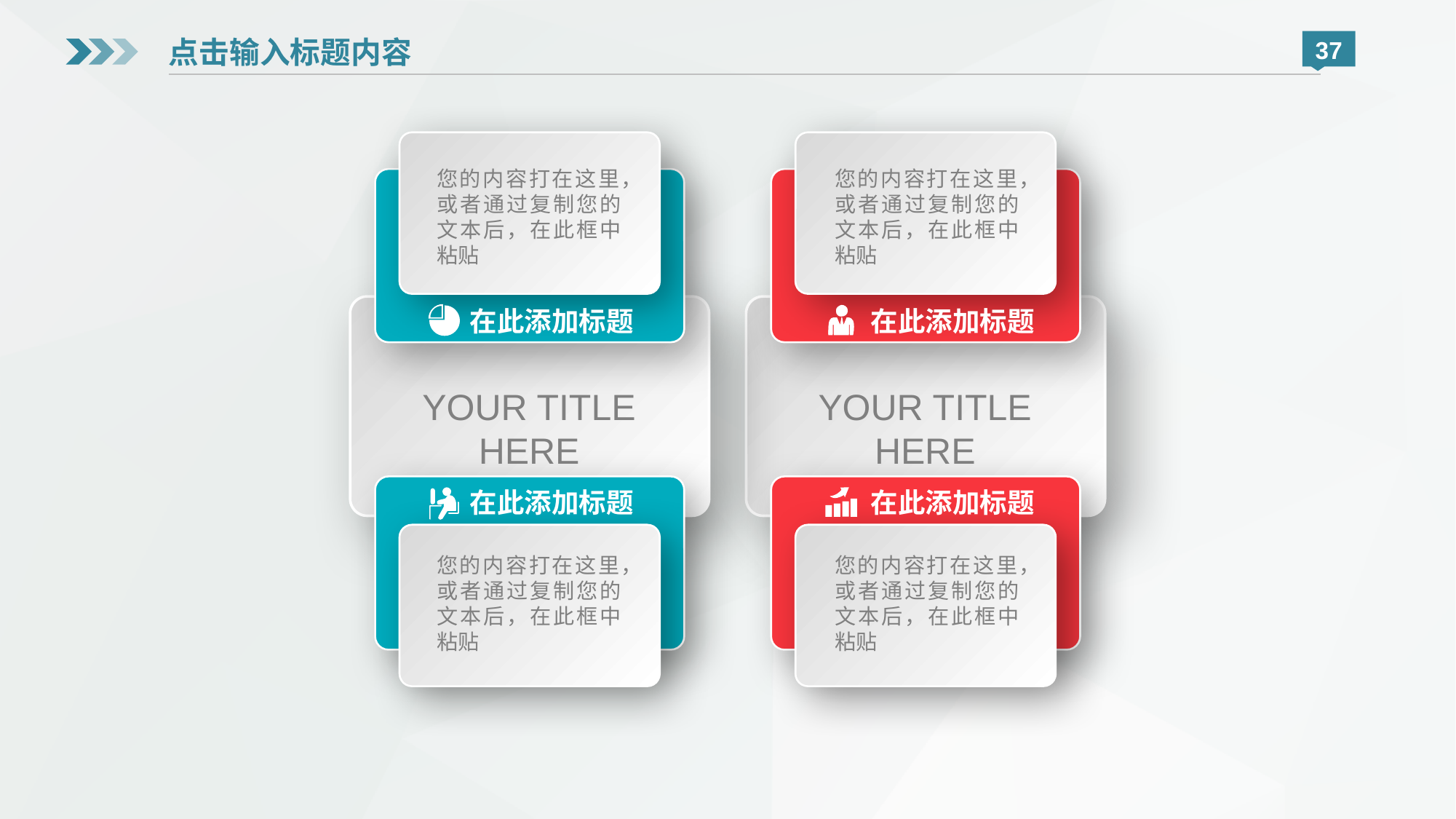

点击输入标题内容
37

您的内容打在这里，或者通过复制您的文本后，在此框中粘贴
您的内容打在这里，或者通过复制您的文本后，在此框中粘贴

在此添加标题
在此添加标题

YOUR TITLE HERE
YOUR TITLE HERE

在此添加标题
在此添加标题

您的内容打在这里，或者通过复制您的文本后，在此框中粘贴
您的内容打在这里，或者通过复制您的文本后，在此框中粘贴